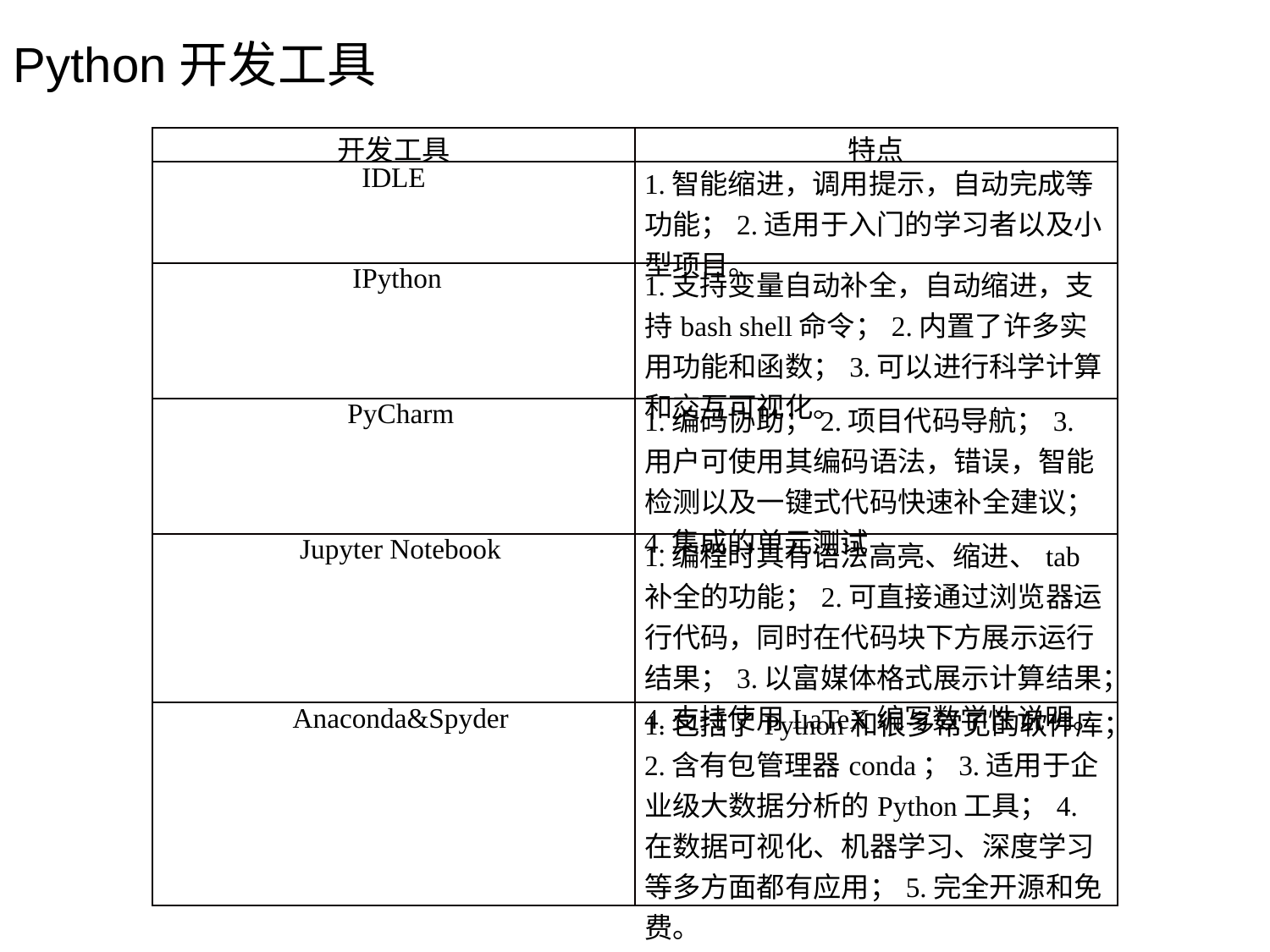

Python开发工具

| 开发工具 | 特点 |
| --- | --- |
| IDLE | 1.智能缩进，调用提示，自动完成等功能；2.适用于入门的学习者以及小型项目。 |
| IPython | 1.支持变量自动补全，自动缩进，支持bash shell命令；2.内置了许多实用功能和函数；3.可以进行科学计算和交互可视化。 |
| PyCharm | 1.编码协助；2.项目代码导航；3.用户可使用其编码语法，错误，智能检测以及一键式代码快速补全建议；4.集成的单元测试 |
| Jupyter Notebook | 1.编程时具有语法高亮、缩进、tab补全的功能；2.可直接通过浏览器运行代码，同时在代码块下方展示运行结果；3.以富媒体格式展示计算结果；4.支持使用LaTeX编写数学性说明。 |
| Anaconda&Spyder | 1.包括了Python和很多常见的软件库；2.含有包管理器conda；3.适用于企业级大数据分析的Python工具；4.在数据可视化、机器学习、深度学习等多方面都有应用；5.完全开源和免费。 |